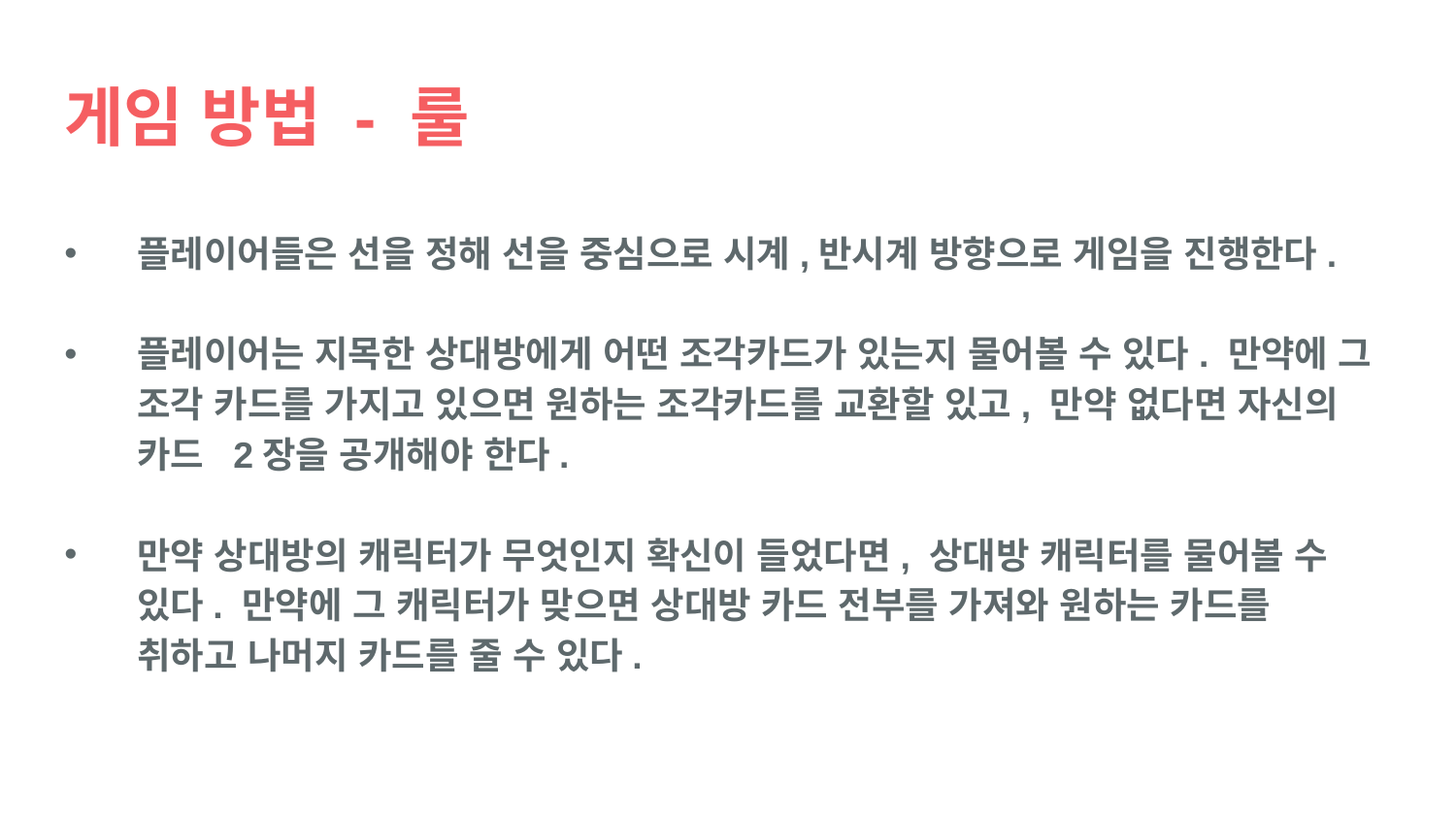

# 게임 방법 - 룰

플레이어들은 선을 정해 선을 중심으로 시계,반시계 방향으로 게임을 진행한다.

플레이어는 지목한 상대방에게 어떤 조각카드가 있는지 물어볼 수 있다. 만약에 그 조각 카드를 가지고 있으면 원하는 조각카드를 교환할 있고, 만약 없다면 자신의 카드  2장을 공개해야 한다.

만약 상대방의 캐릭터가 무엇인지 확신이 들었다면, 상대방 캐릭터를 물어볼 수 있다. 만약에 그 캐릭터가 맞으면 상대방 카드 전부를 가져와 원하는 카드를 취하고 나머지 카드를 줄 수 있다.